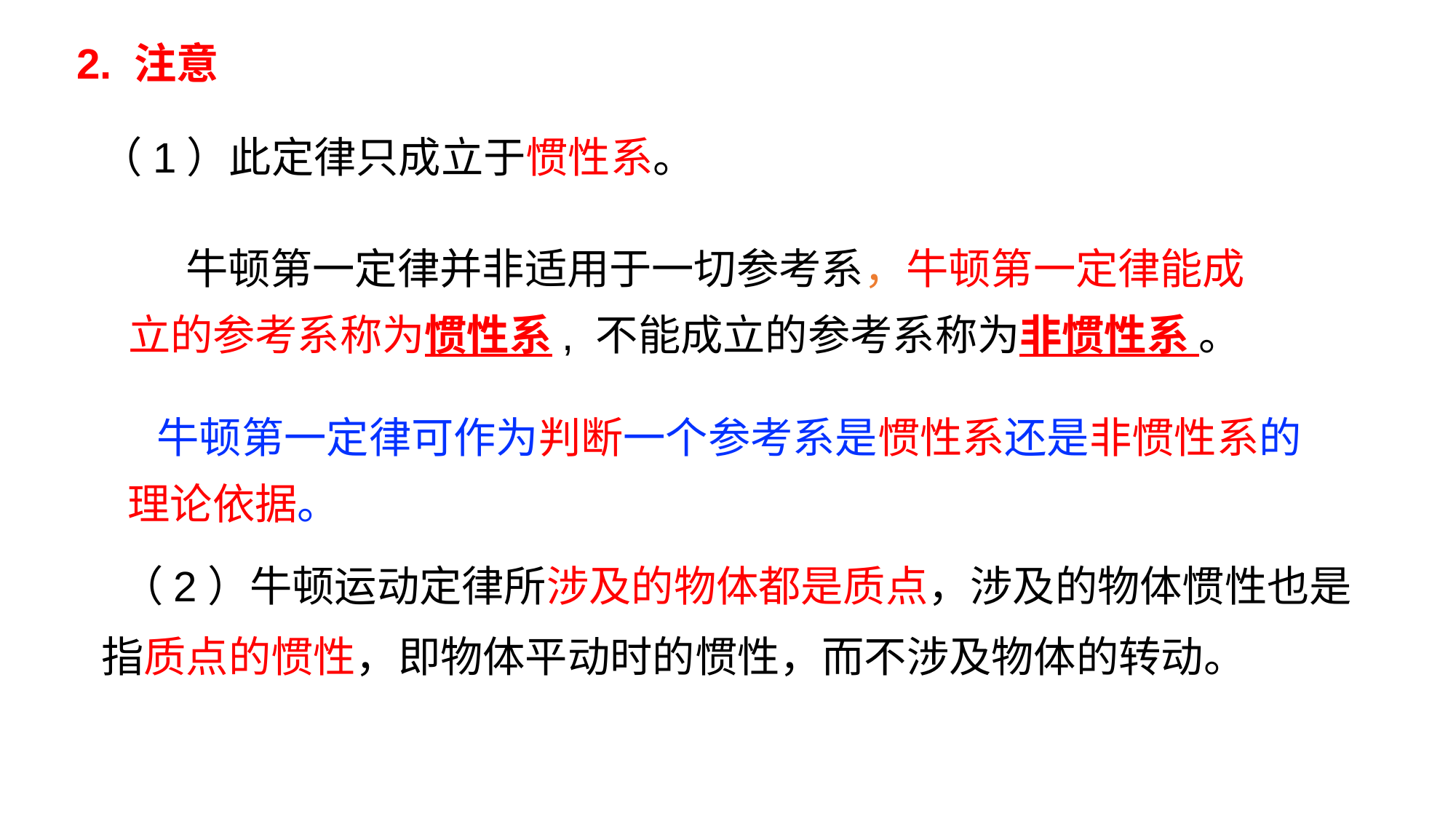

2. 注意
（1）此定律只成立于惯性系。
     牛顿第一定律并非适用于一切参考系，牛顿第一定律能成立的参考系称为惯性系, 不能成立的参考系称为非惯性系 。
  牛顿第一定律可作为判断一个参考系是惯性系还是非惯性系的理论依据。
 （2）牛顿运动定律所涉及的物体都是质点，涉及的物体惯性也是指质点的惯性，即物体平动时的惯性，而不涉及物体的转动。
5